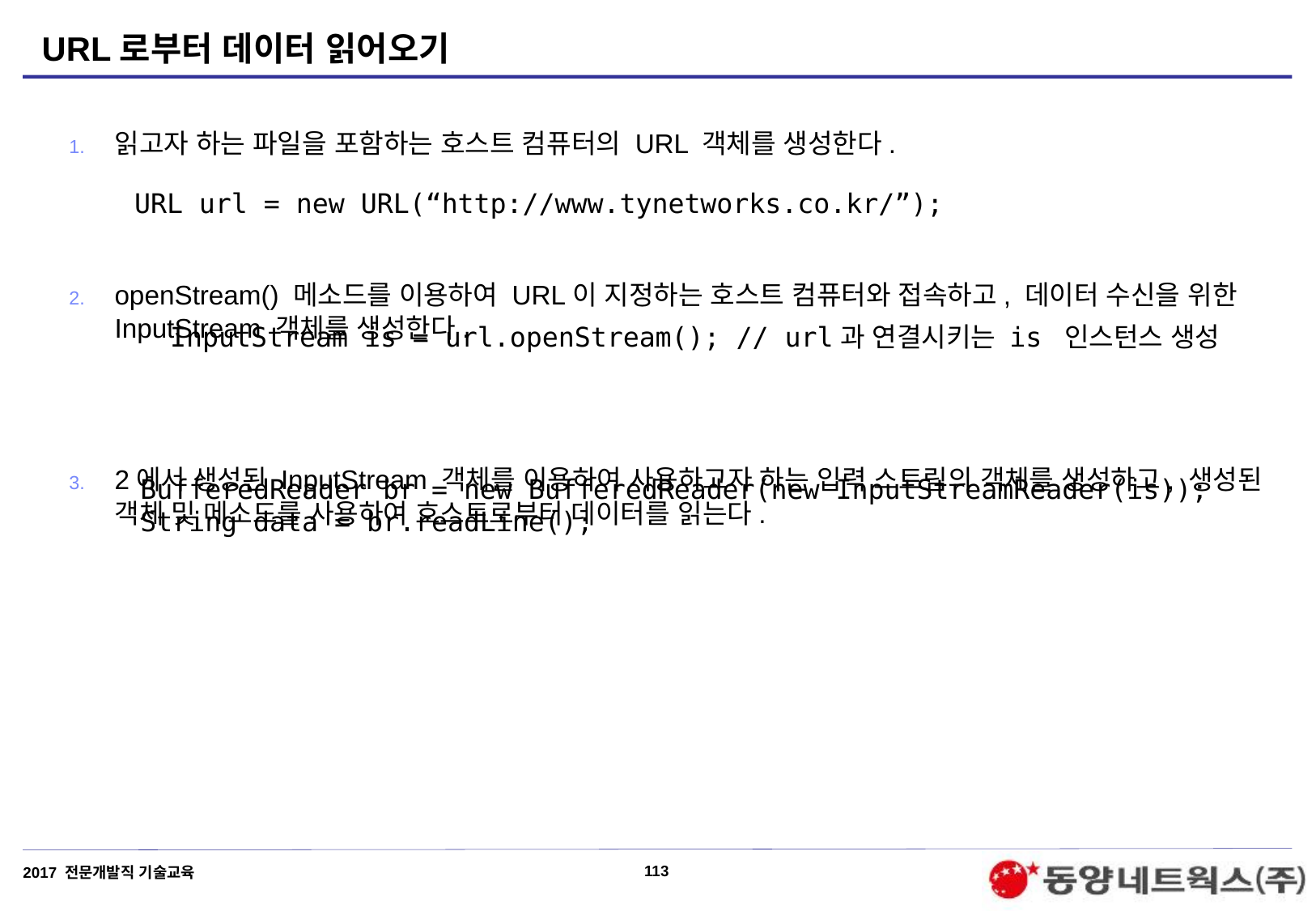

# URL로부터 데이터 읽어오기
읽고자 하는 파일을 포함하는 호스트 컴퓨터의 URL 객체를 생성한다.

openStream() 메소드를 이용하여 URL이 지정하는 호스트 컴퓨터와 접속하고, 데이터 수신을 위한 InputStream 객체를 생성한다.

2에서 생성된 InputStream 객체를 이용하여 사용하고자 하는 입력 스트림의 객체를 생성하고, 생성된 객체 및 메소드를 사용하여 호스트로부터 데이터를 읽는다.

URL url = new URL(“http://www.tynetworks.co.kr/”);
InputStream is = url.openStream(); // url과 연결시키는 is 인스턴스 생성
BufferedReader br = new BufferedReader(new InputStreamReader(is));
String data = br.readLine();